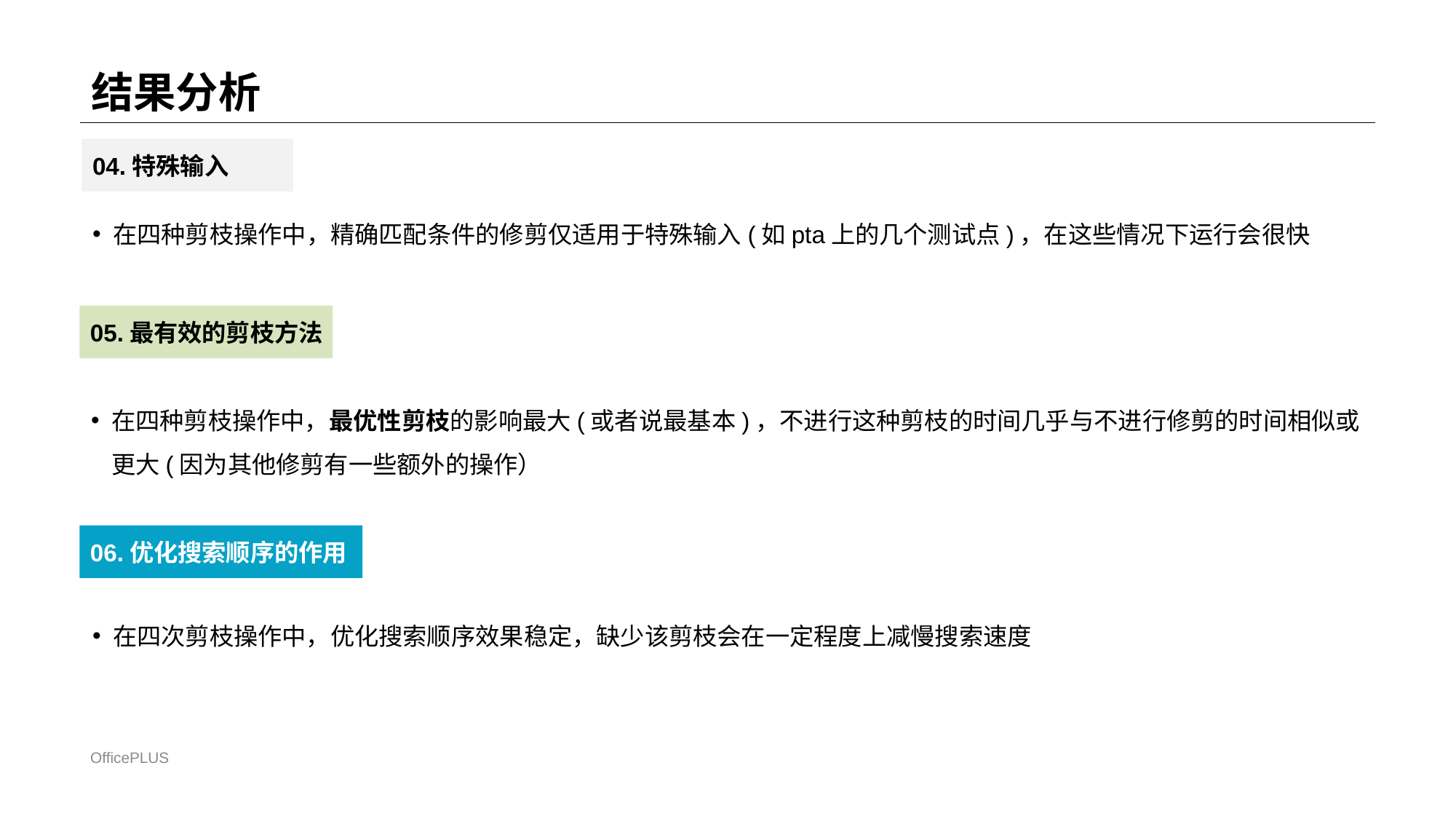

# 结果分析
04.特殊输入
在四种剪枝操作中，精确匹配条件的修剪仅适用于特殊输入(如pta上的几个测试点)，在这些情况下运行会很快
05.最有效的剪枝方法
在四种剪枝操作中，最优性剪枝的影响最大(或者说最基本)，不进行这种剪枝的时间几乎与不进行修剪的时间相似或更大(因为其他修剪有一些额外的操作）
06.优化搜索顺序的作用
在四次剪枝操作中，优化搜索顺序效果稳定，缺少该剪枝会在一定程度上减慢搜索速度
OfficePLUS
18